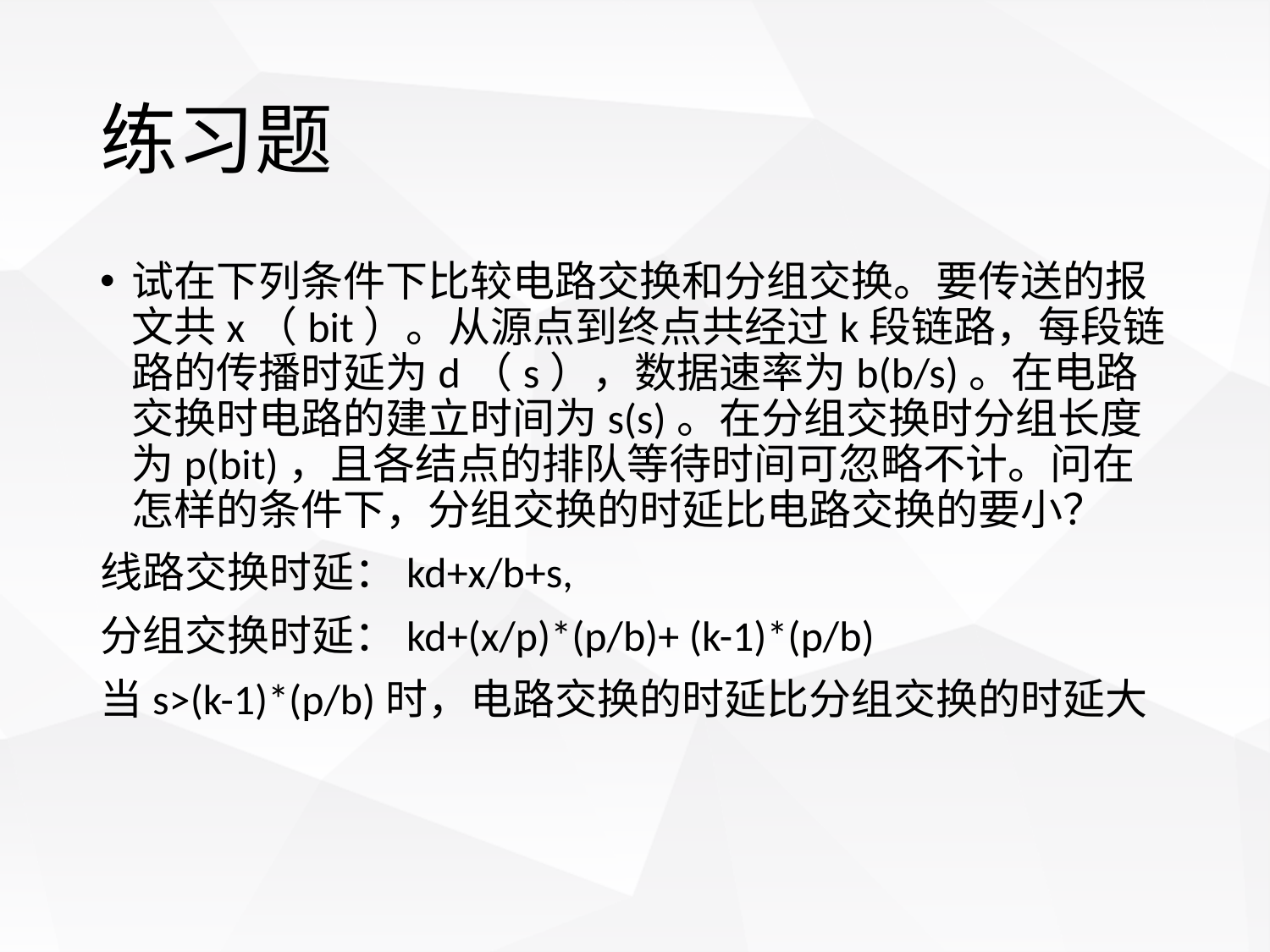

# 练习题
试在下列条件下比较电路交换和分组交换。要传送的报文共x（bit）。从源点到终点共经过k段链路，每段链路的传播时延为d（s），数据速率为b(b/s)。在电路交换时电路的建立时间为s(s)。在分组交换时分组长度为p(bit)，且各结点的排队等待时间可忽略不计。问在怎样的条件下，分组交换的时延比电路交换的要小？
线路交换时延：kd+x/b+s,
分组交换时延：kd+(x/p)*(p/b)+ (k-1)*(p/b)
当s>(k-1)*(p/b)时，电路交换的时延比分组交换的时延大